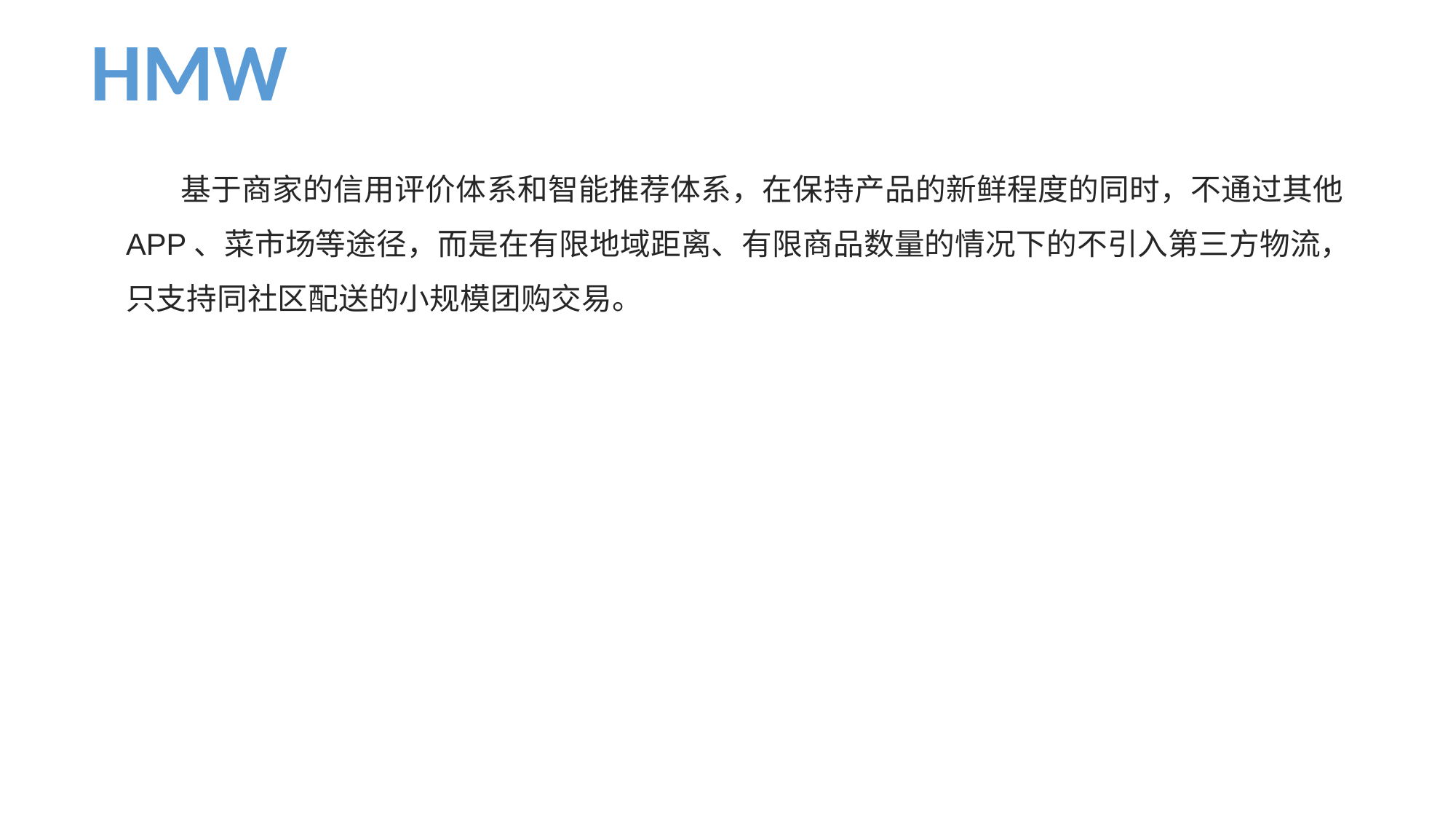

HMW
基于商家的信用评价体系和智能推荐体系，在保持产品的新鲜程度的同时，不通过其他APP、菜市场等途径，而是在有限地域距离、有限商品数量的情况下的不引入第三方物流，只支持同社区配送的小规模团购交易。